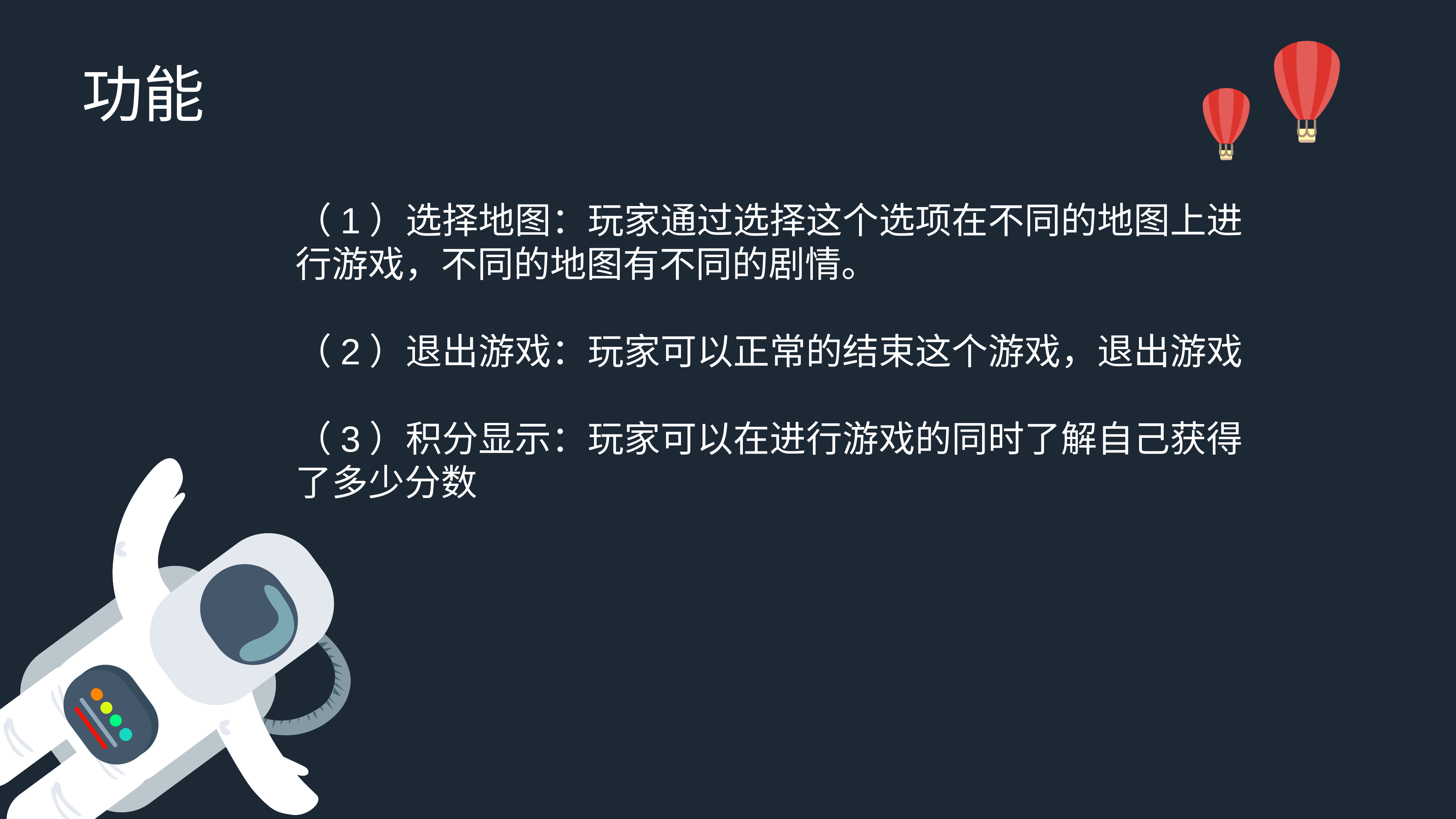

功能

（1）选择地图：玩家通过选择这个选项在不同的地图上进行游戏，不同的地图有不同的剧情。

（2）退出游戏：玩家可以正常的结束这个游戏，退出游戏

（3）积分显示：玩家可以在进行游戏的同时了解自己获得了多少分数